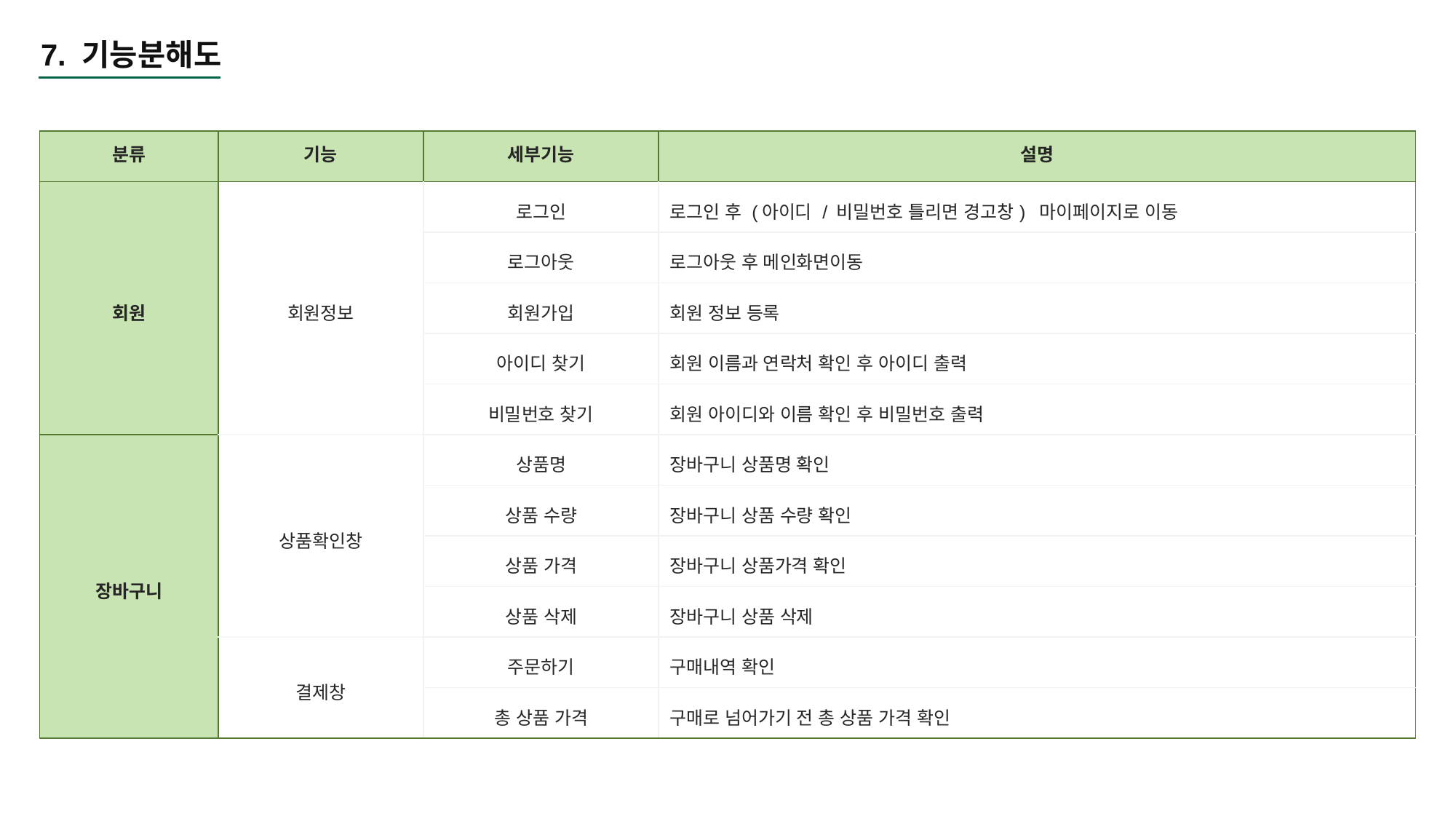

7. 기능분해도
| 분류 | 기능 | 세부기능 | 설명 |
| --- | --- | --- | --- |
| 회원 | 회원정보 | 로그인 | 로그인 후 (아이디 / 비밀번호 틀리면 경고창) 마이페이지로 이동 |
|  |  | 로그아웃 | 로그아웃 후 메인화면이동 |
|  |  | 회원가입 | 회원 정보 등록 |
|  |  | 아이디 찾기 | 회원 이름과 연락처 확인 후 아이디 출력 |
|  |  | 비밀번호 찾기 | 회원 아이디와 이름 확인 후 비밀번호 출력 |
| 장바구니 | 상품확인창 | 상품명 | 장바구니 상품명 확인 |
|  |  | 상품 수량 | 장바구니 상품 수량 확인 |
|  |  | 상품 가격 | 장바구니 상품가격 확인 |
|  |  | 상품 삭제 | 장바구니 상품 삭제 |
|  | 결제창 | 주문하기 | 구매내역 확인 |
|  |  | 총 상품 가격 | 구매로 넘어가기 전 총 상품 가격 확인 |